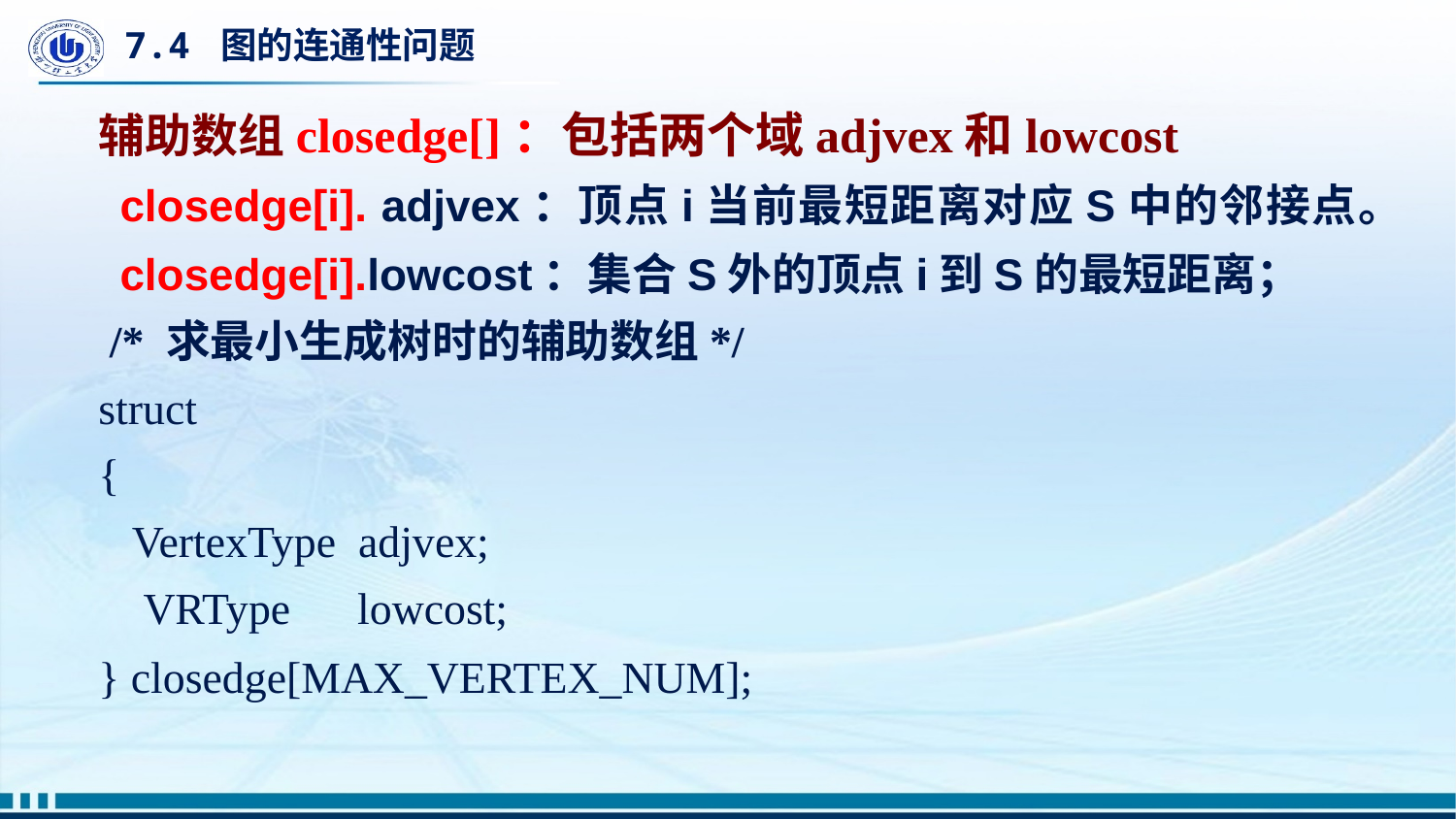

# 7.4 图的连通性问题
辅助数组closedge[]：包括两个域adjvex和lowcost
closedge[i]. adjvex：顶点i当前最短距离对应S中的邻接点。
closedge[i].lowcost：集合S外的顶点i到S的最短距离；
 /* 求最小生成树时的辅助数组*/
struct
{
   VertexType  adjvex;
    VRType      lowcost;
} closedge[MAX_VERTEX_NUM];